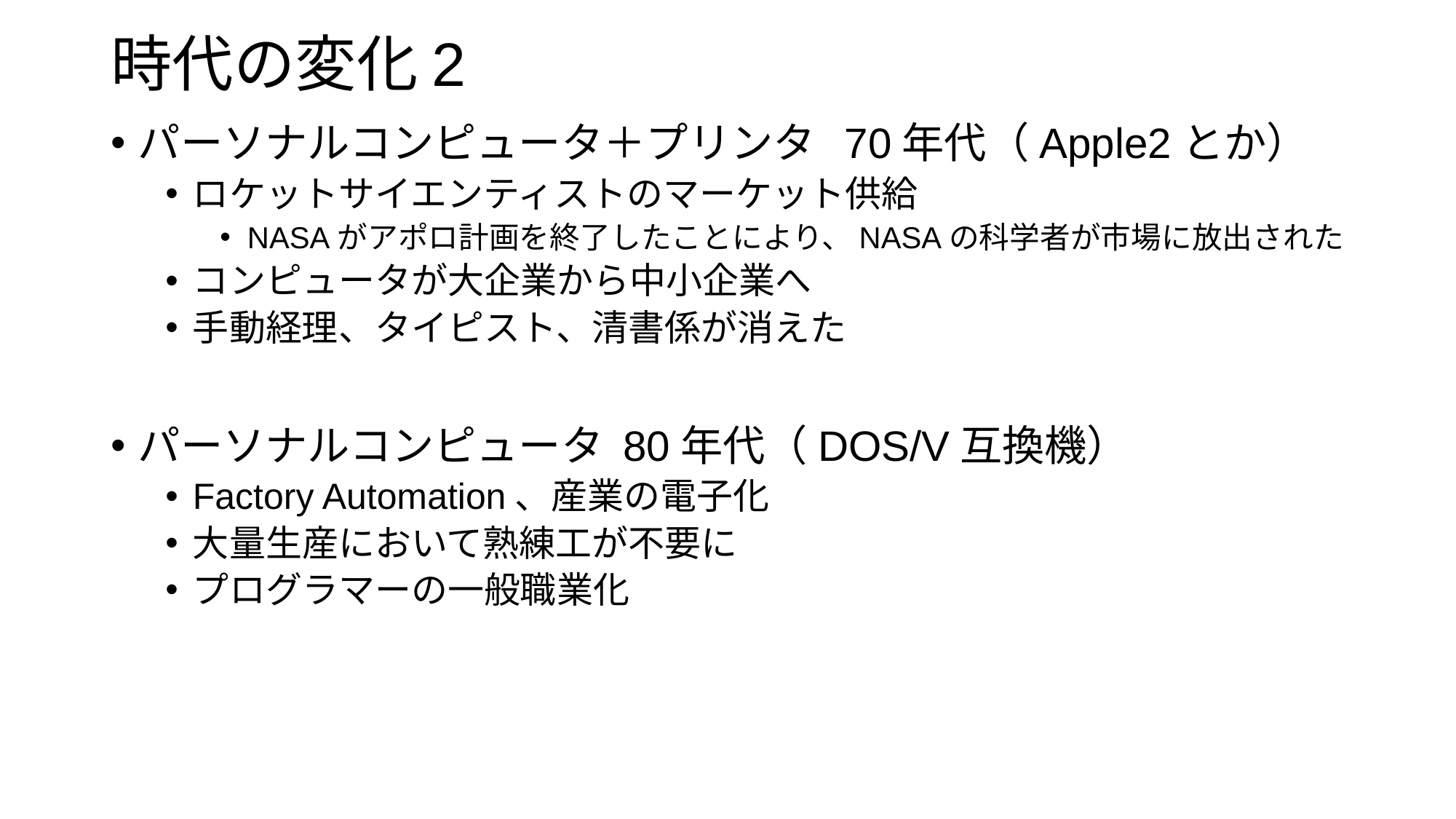

# 時代の変化2
パーソナルコンピュータ＋プリンタ  70年代（Apple2とか）
ロケットサイエンティストのマーケット供給
NASAがアポロ計画を終了したことにより、NASAの科学者が市場に放出された
コンピュータが大企業から中小企業へ
手動経理、タイピスト、清書係が消えた

パーソナルコンピュータ 80年代（DOS/V互換機）
Factory Automation、産業の電子化
大量生産において熟練工が不要に
プログラマーの一般職業化